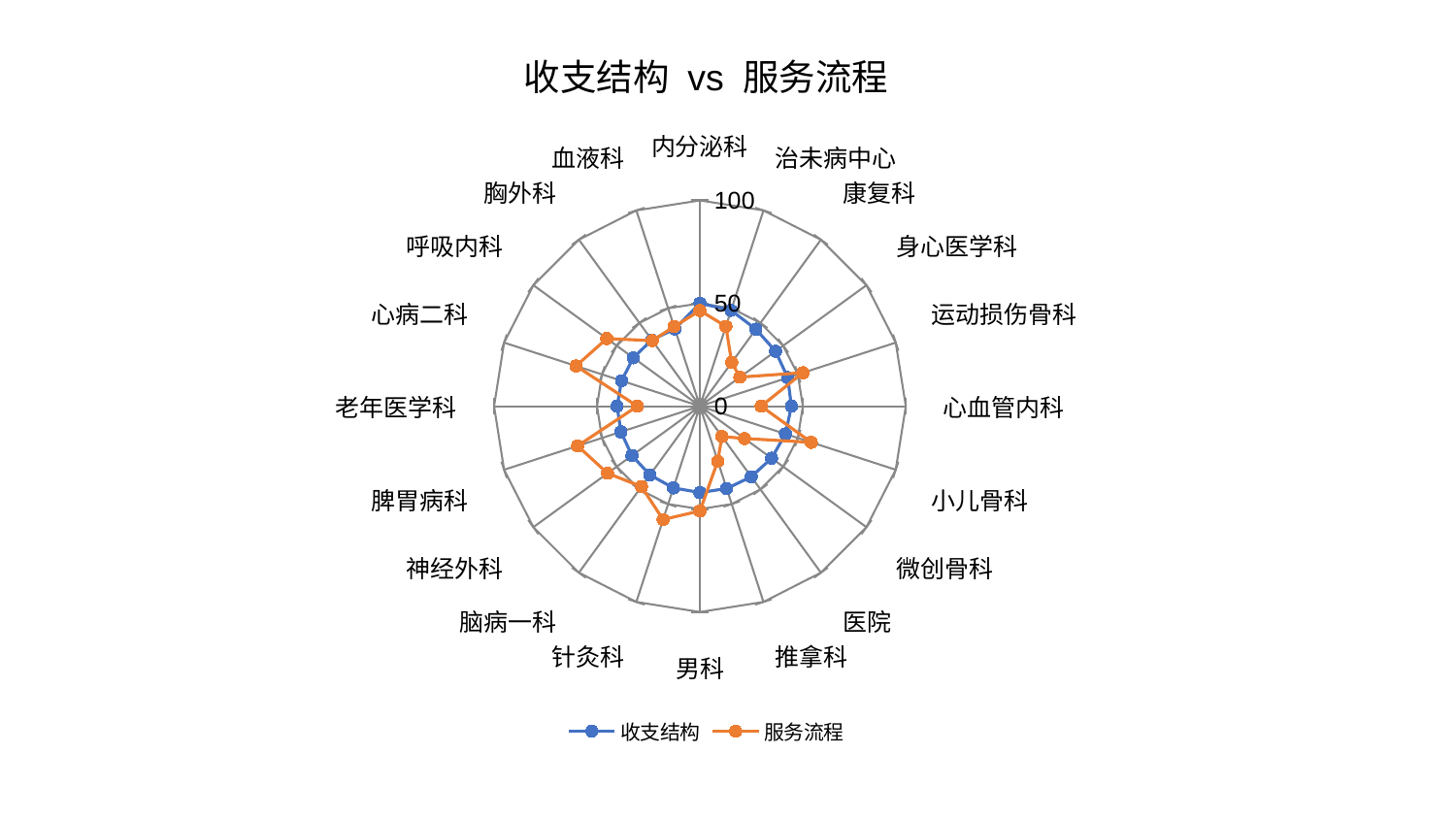

### Chart: 收支结构 vs 服务流程

| Category | 收支结构 | 服务流程 |
|---|---|---|
| 内分泌科 | 50.015895834835256 | 46.44446982790351 |
| 治未病中心 | 48.98737180577059 | 40.8197874147079 |
| 康复科 | 46.27337713009612 | 26.285711271884026 |
| 身心医学科 | 45.436085300332486 | 24.015127054479514 |
| 运动损伤骨科 | 44.847484255337335 | 52.62235942865524 |
| 心血管内科 | 44.43714946246802 | 29.76016017087146 |
| 小儿骨科 | 43.71910785580761 | 56.8818520904078 |
| 微创骨科 | 43.02963705435107 | 26.751087315267302 |
| 医院 | 42.40314211764804 | 18.223221214220775 |
| 推拿科 | 42.086565770835215 | 28.094241232217463 |
| 男科 | 41.980130662842605 | 50.91769679527236 |
| 针灸科 | 41.749683344987474 | 57.929093978147264 |
| 脑病一科 | 41.30229258467876 | 48.29663271384334 |
| 神经外科 | 40.81570227875432 | 55.47046806816588 |
| 脾胃病科 | 40.35559572378647 | 62.46125726602688 |
| 老年医学科 | 40.24453121916466 | 30.3783207646282 |
| 心病二科 | 40.02298530793634 | 63.26306866644734 |
| 呼吸内科 | 40.01037796719541 | 55.91426322802941 |
| 胸外科 | 39.800168070154825 | 39.36379035955072 |
| 血液科 | 39.462993278378924 | 40.64875657008115 |
33